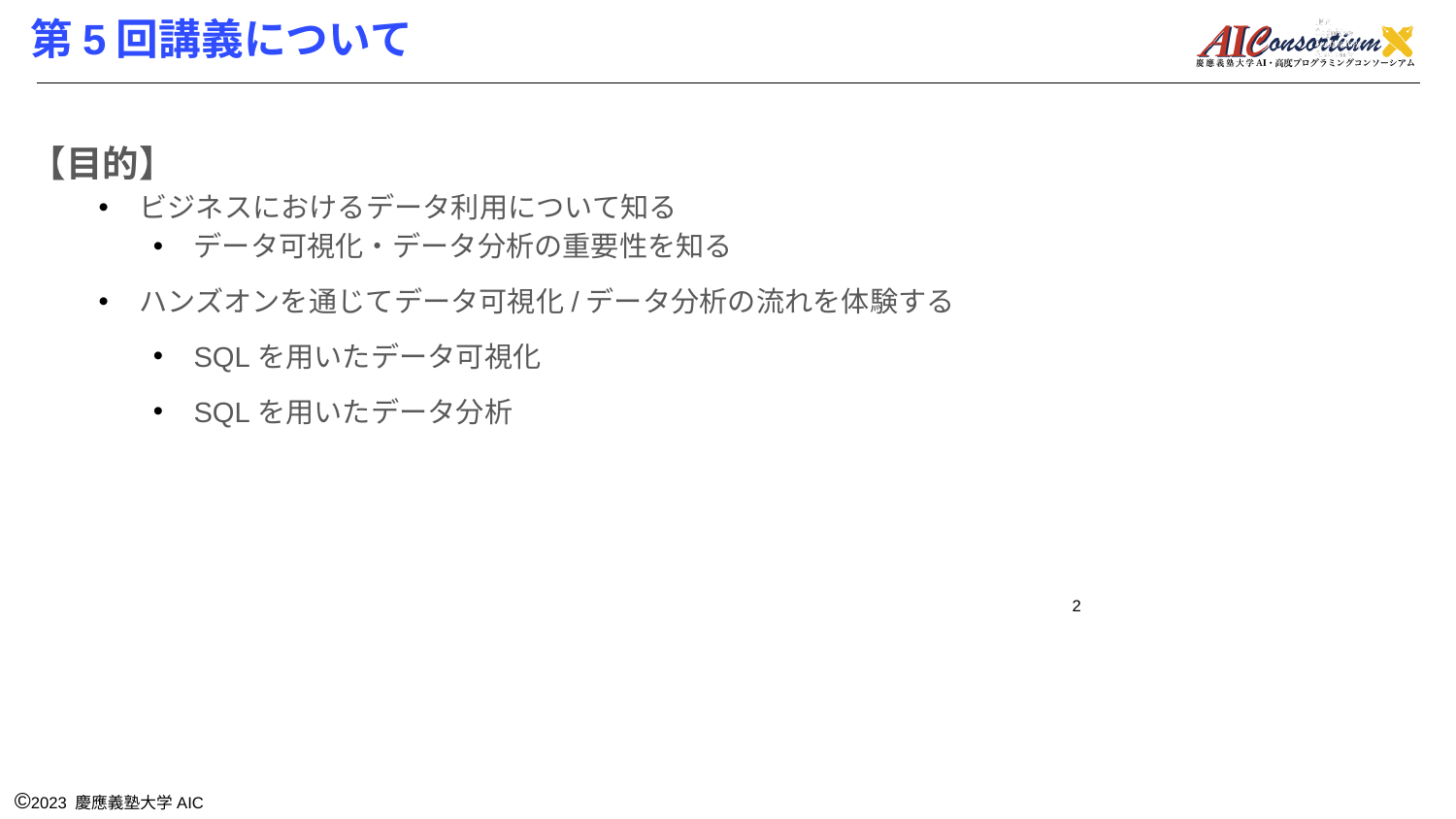

# 第5回講義について

【目的】
ビジネスにおけるデータ利用について知る
データ可視化・データ分析の重要性を知る
ハンズオンを通じてデータ可視化/データ分析の流れを体験する
SQLを用いたデータ可視化
SQLを用いたデータ分析

2